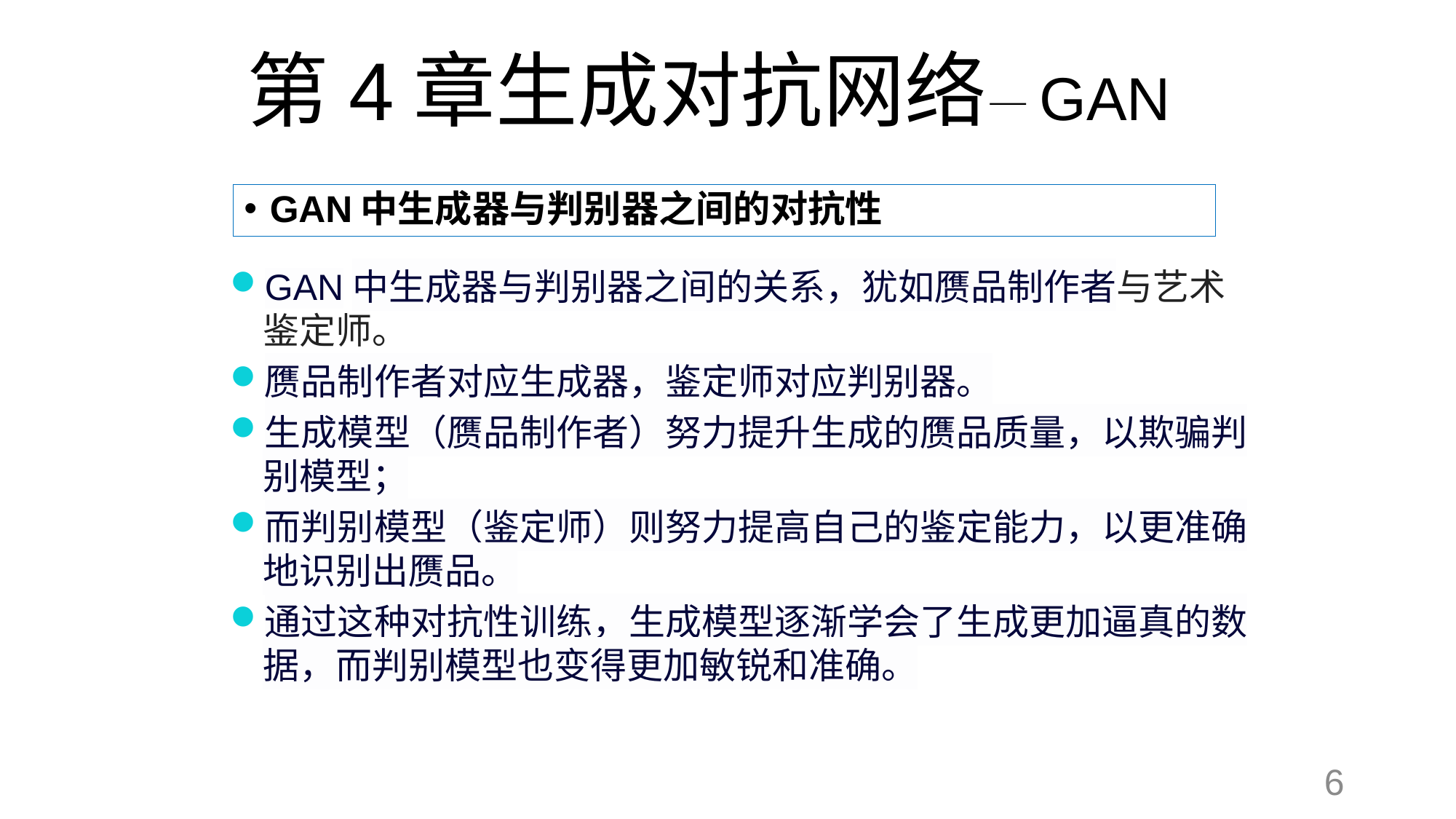

# 第4章生成对抗网络—GAN
GAN中生成器与判别器之间的对抗性
GAN中生成器与判别器之间的关系，犹如赝品制作者与艺术鉴定师。
赝品制作者对应生成器，鉴定师对应判别器。
生成模型（赝品制作者）努力提升生成的赝品质量，以欺骗判别模型；
而判别模型（鉴定师）则努力提高自己的鉴定能力，以更准确地识别出赝品。
通过这种对抗性训练，生成模型逐渐学会了生成更加逼真的数据，而判别模型也变得更加敏锐和准确。

6